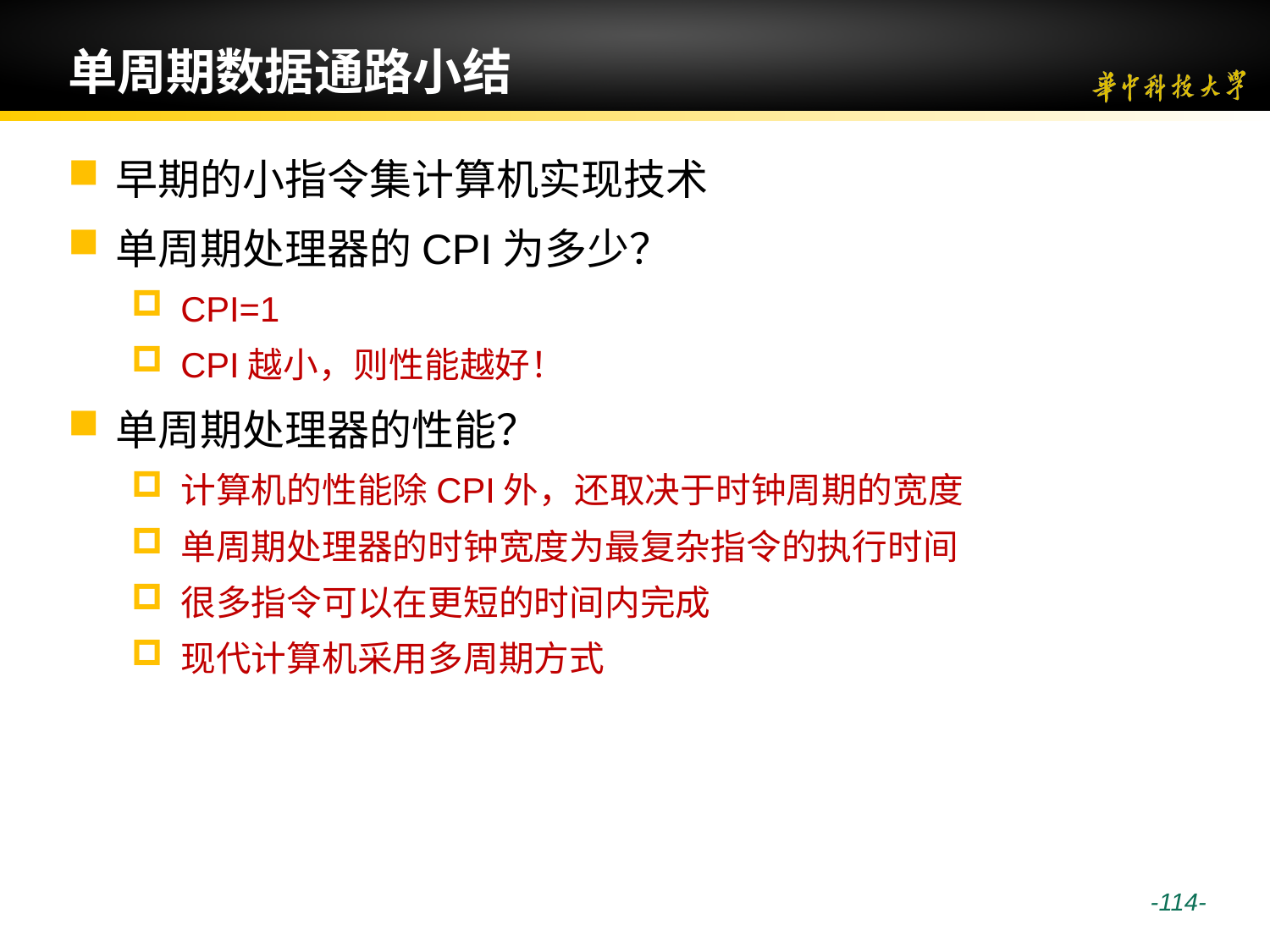

# 单周期数据通路小结
早期的小指令集计算机实现技术
单周期处理器的CPI为多少？
CPI=1
CPI越小，则性能越好！
单周期处理器的性能？
计算机的性能除CPI外，还取决于时钟周期的宽度
单周期处理器的时钟宽度为最复杂指令的执行时间
很多指令可以在更短的时间内完成
现代计算机采用多周期方式

 -114-